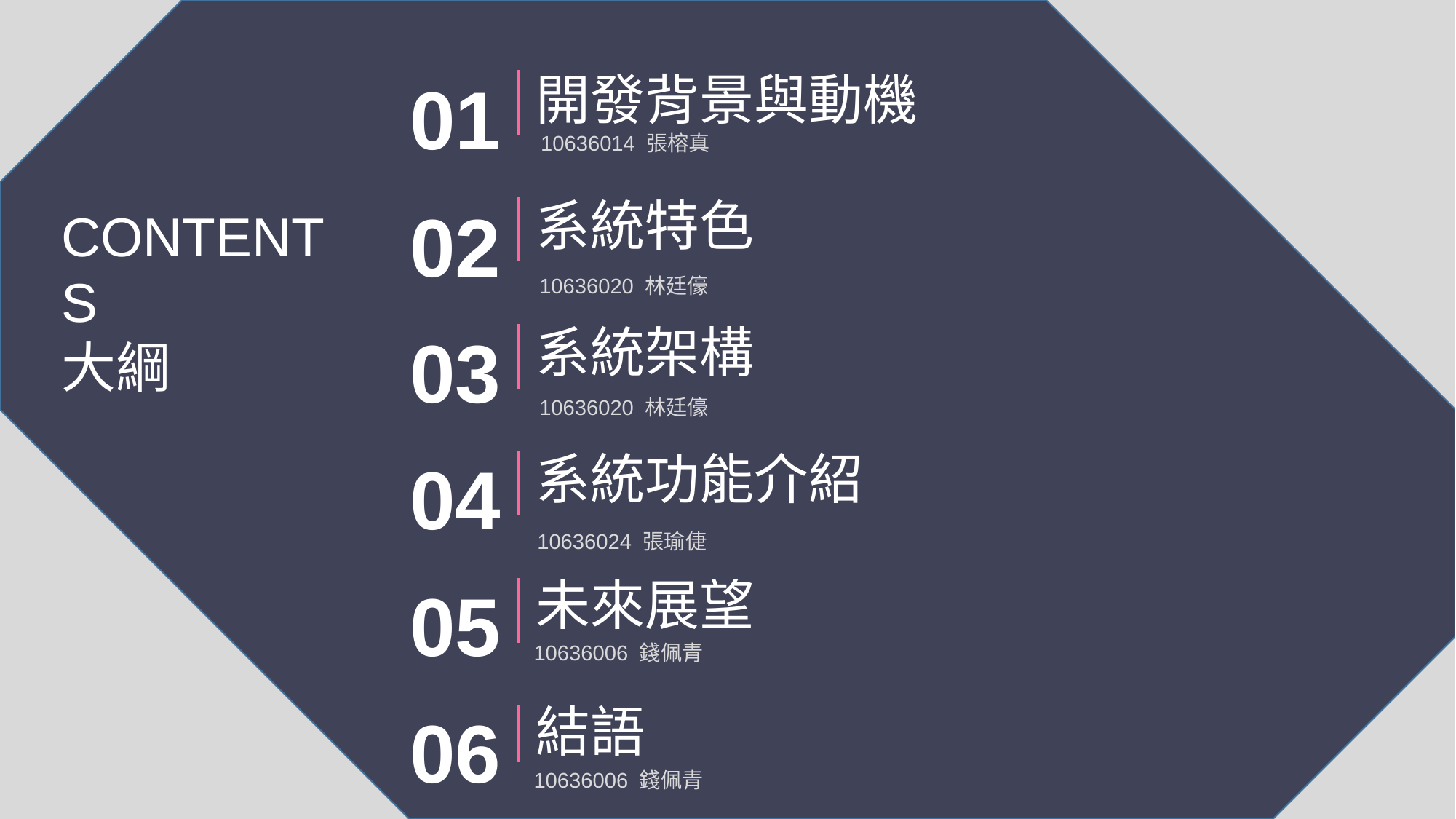

01
開發背景與動機
10636014 張榕真
02
系統特色
CONTENTS
大綱
03
10636020 林廷儫
系統架構
10636020 林廷儫
04
系統功能介紹
05
10636024 張瑜倢
未來展望
10636006 錢佩青
06
結語
10636006 錢佩青